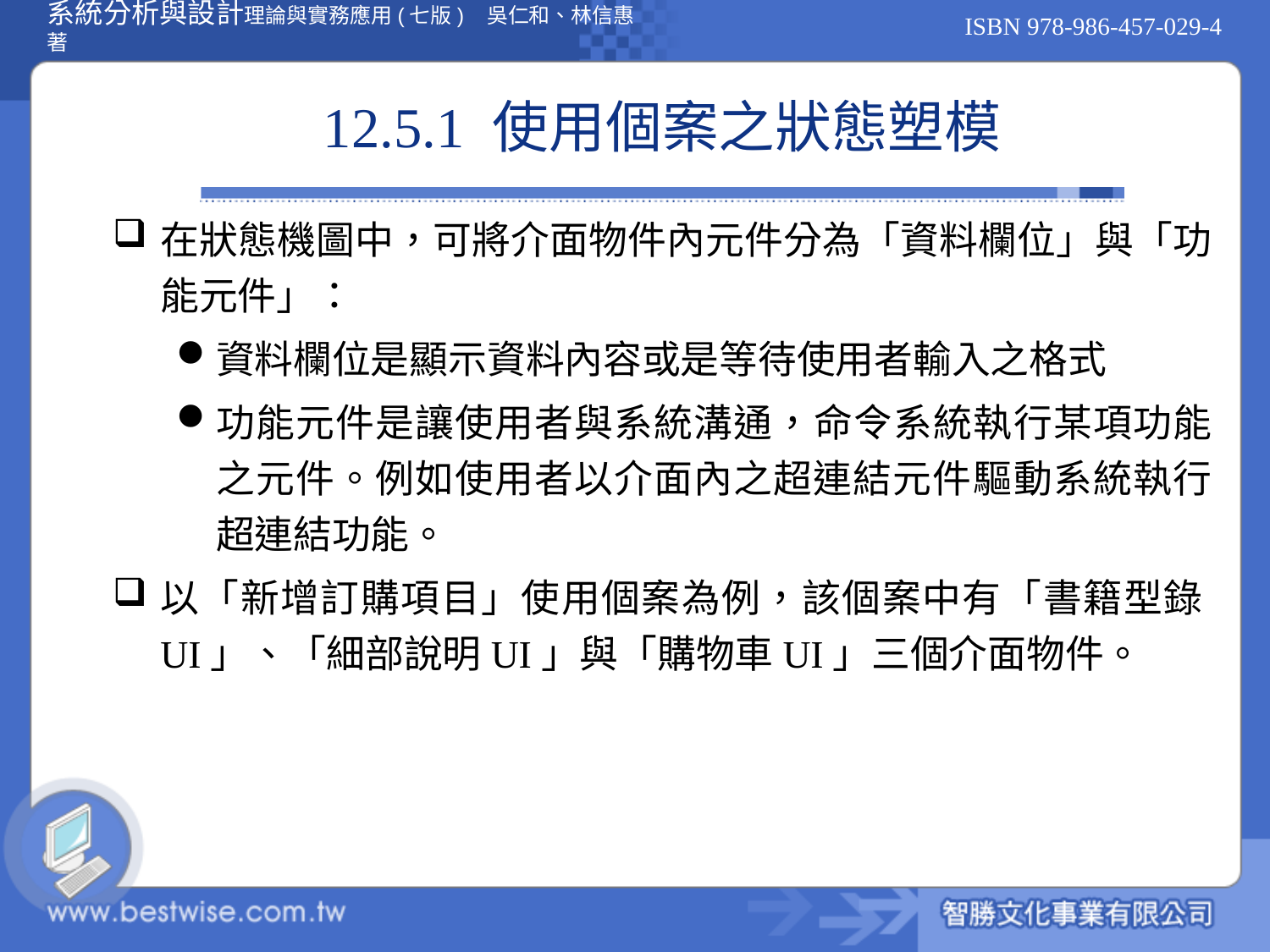

# 12.5.1 使用個案之狀態塑模
在狀態機圖中，可將介面物件內元件分為「資料欄位」與「功能元件」：
資料欄位是顯示資料內容或是等待使用者輸入之格式
功能元件是讓使用者與系統溝通，命令系統執行某項功能之元件。例如使用者以介面內之超連結元件驅動系統執行超連結功能。
以「新增訂購項目」使用個案為例，該個案中有「書籍型錄UI」、「細部說明UI」與「購物車UI」三個介面物件。